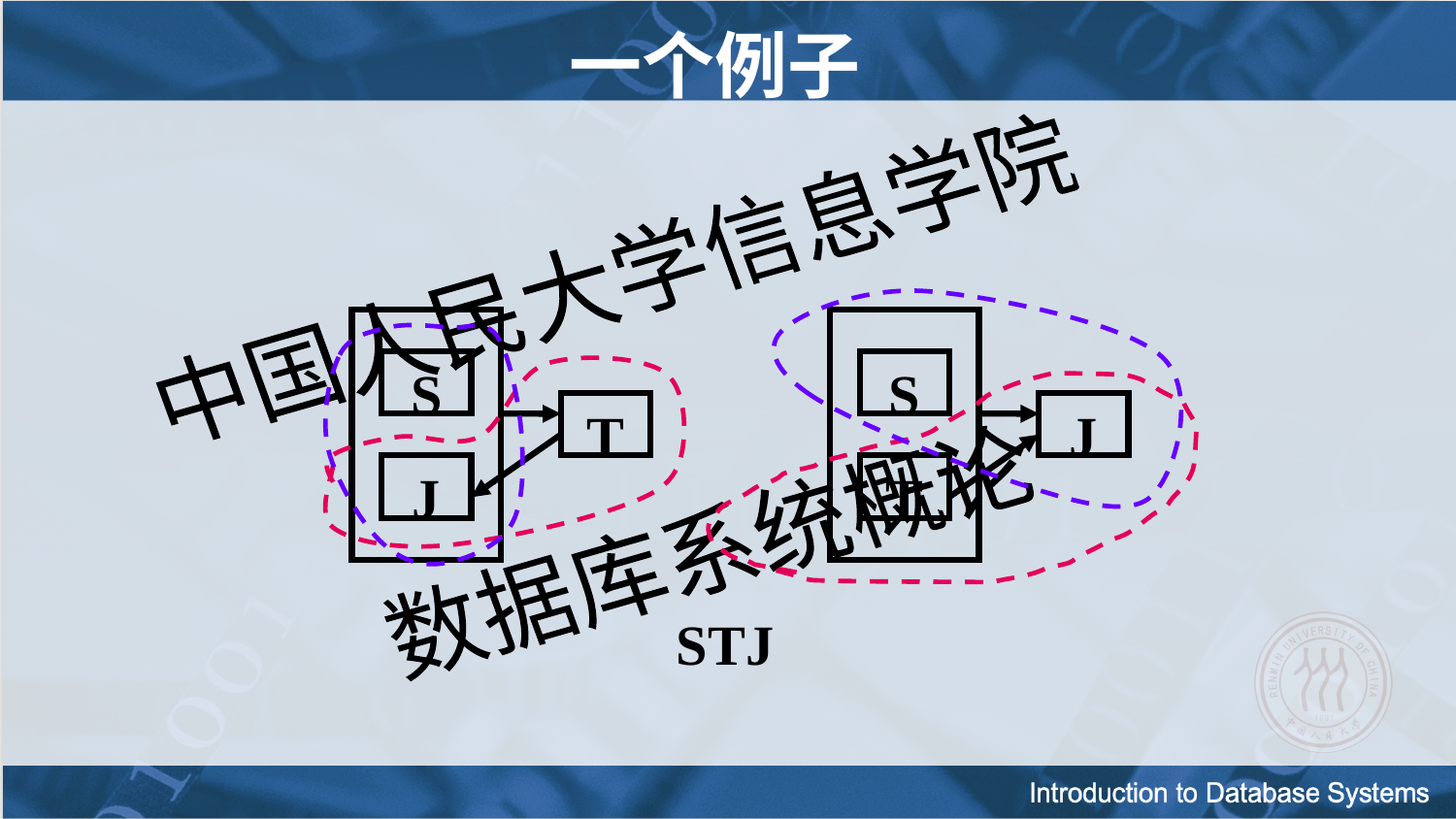

# 一个例子

S
S
T
J

J
T
STJ